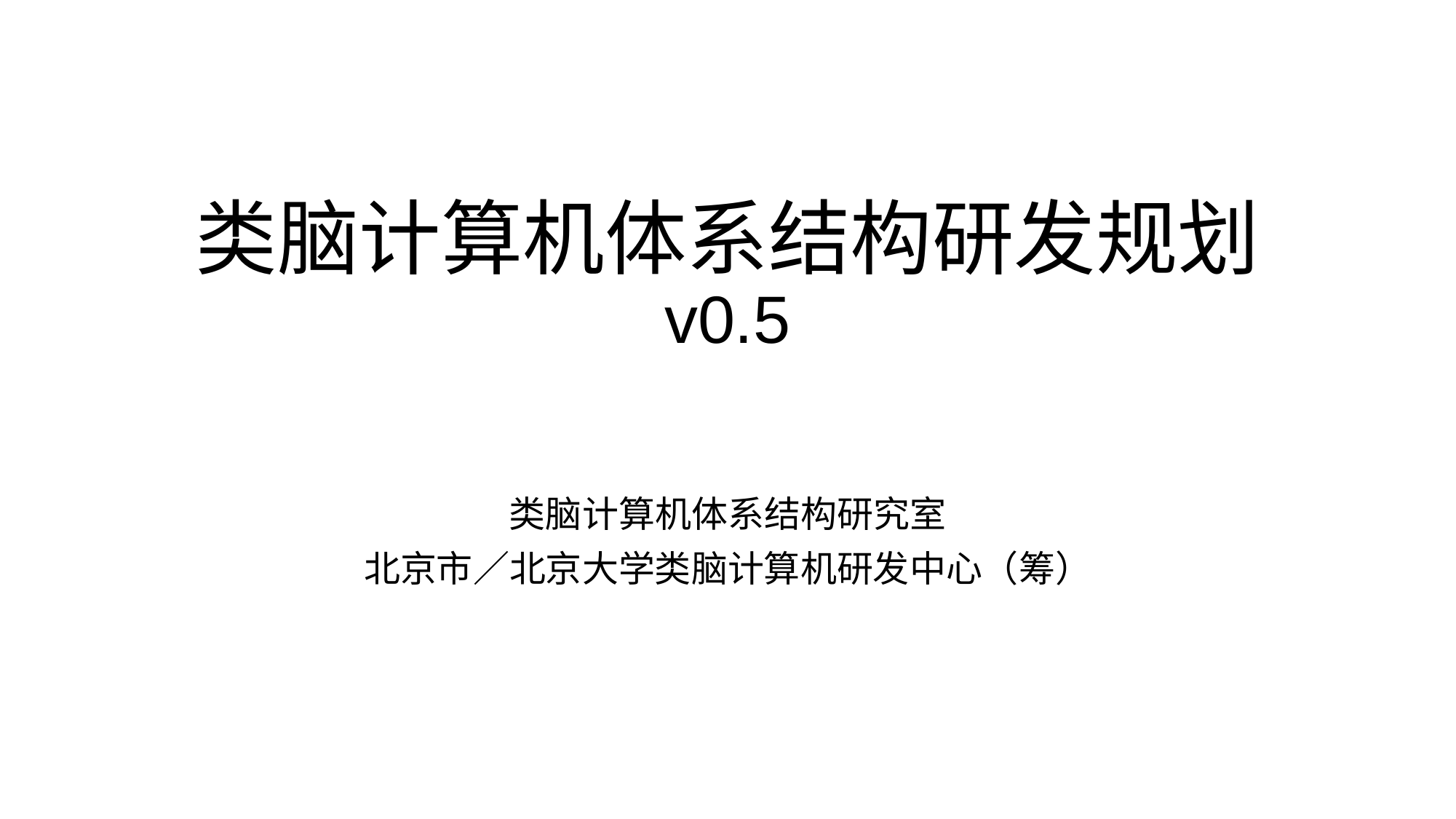

# 类脑计算机体系结构研发规划 v0.5
类脑计算机体系结构研究室
北京市／北京大学类脑计算机研发中心（筹）